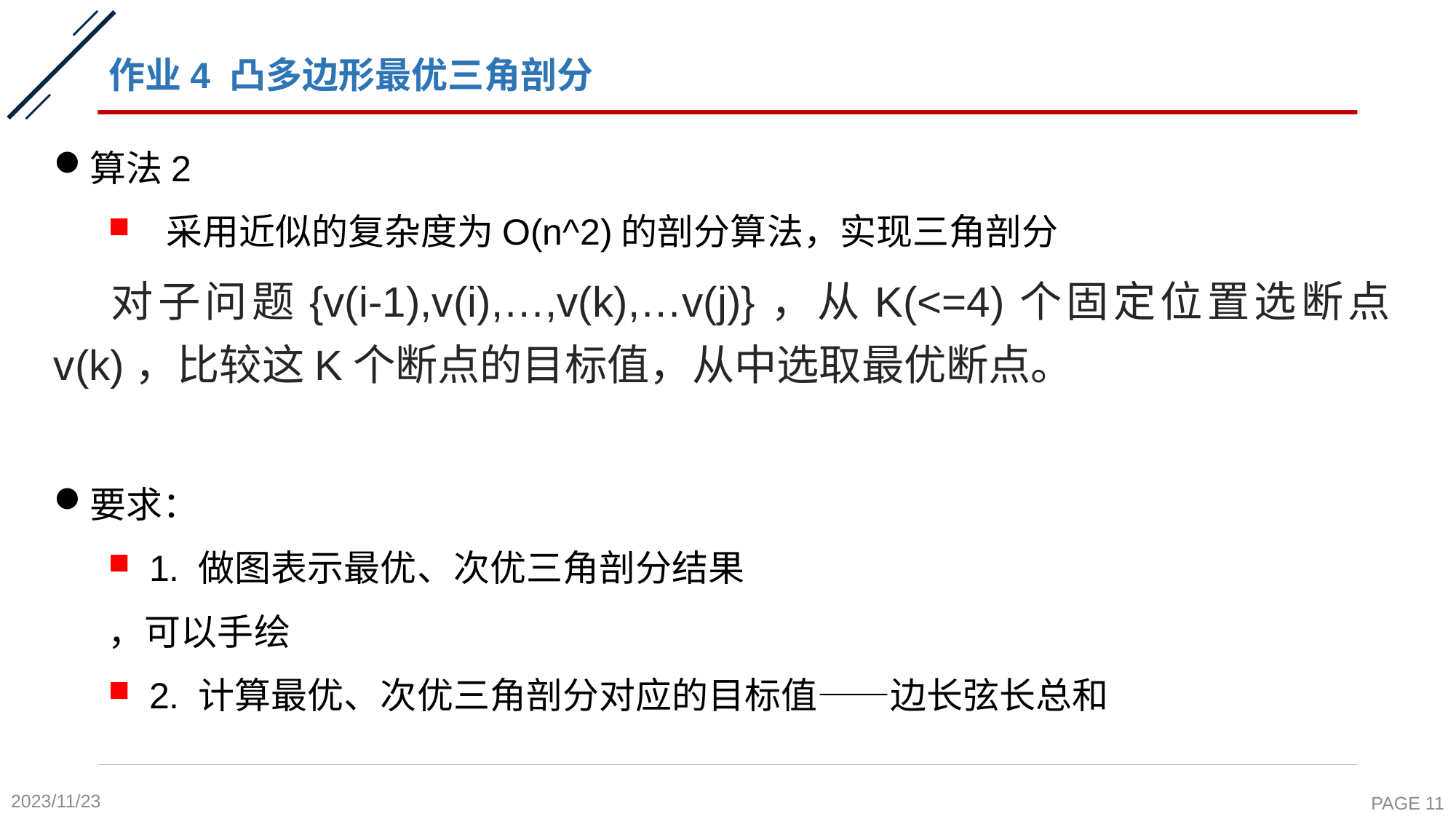

# 作业4 凸多边形最优三角剖分
算法2
 采用近似的复杂度为O(n^2)的剖分算法，实现三角剖分
   对子问题{v(i-1),v(i),…,v(k),…v(j)}，从K(<=4)个固定位置选断点v(k)，比较这K个断点的目标值，从中选取最优断点。

要求：
1. 做图表示最优、次优三角剖分结果
，可以手绘
2. 计算最优、次优三角剖分对应的目标值——边长弦长总和
2023/11/23
PAGE 11